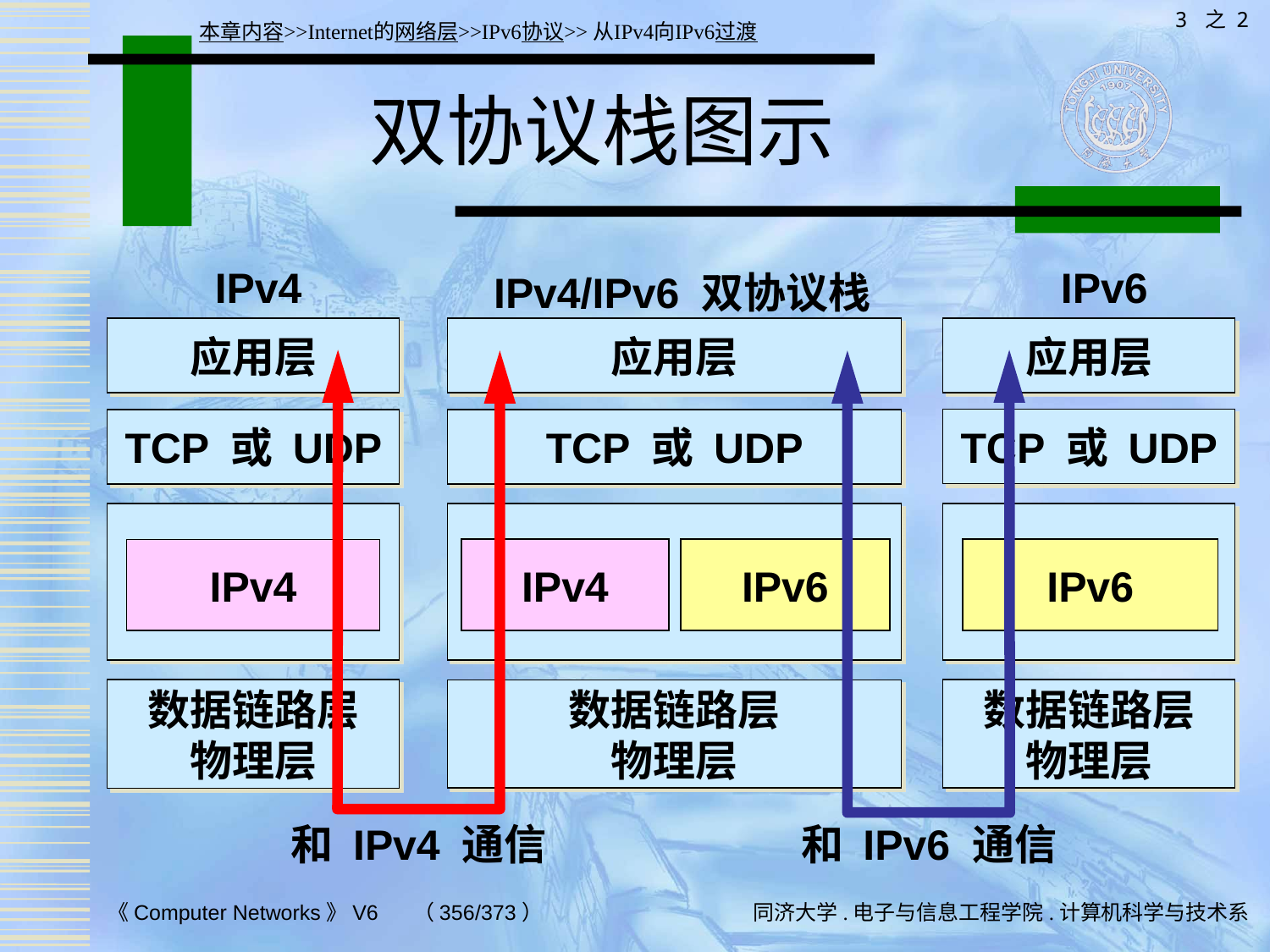

3 之 2
本章内容>>Internet的网络层>>IPv6协议>>从IPv4向IPv6过渡
# 双协议栈图示
IPv6
IPv4
IPv4/IPv6 双协议栈
应用层
应用层
应用层

TCP 或 UDP
TCP 或 UDP
TCP 或 UDP

IPv4
IPv6
IPv6
IPv4
数据链路层
物理层
数据链路层
物理层
数据链路层
物理层
和 IPv4 通信
和 IPv6 通信